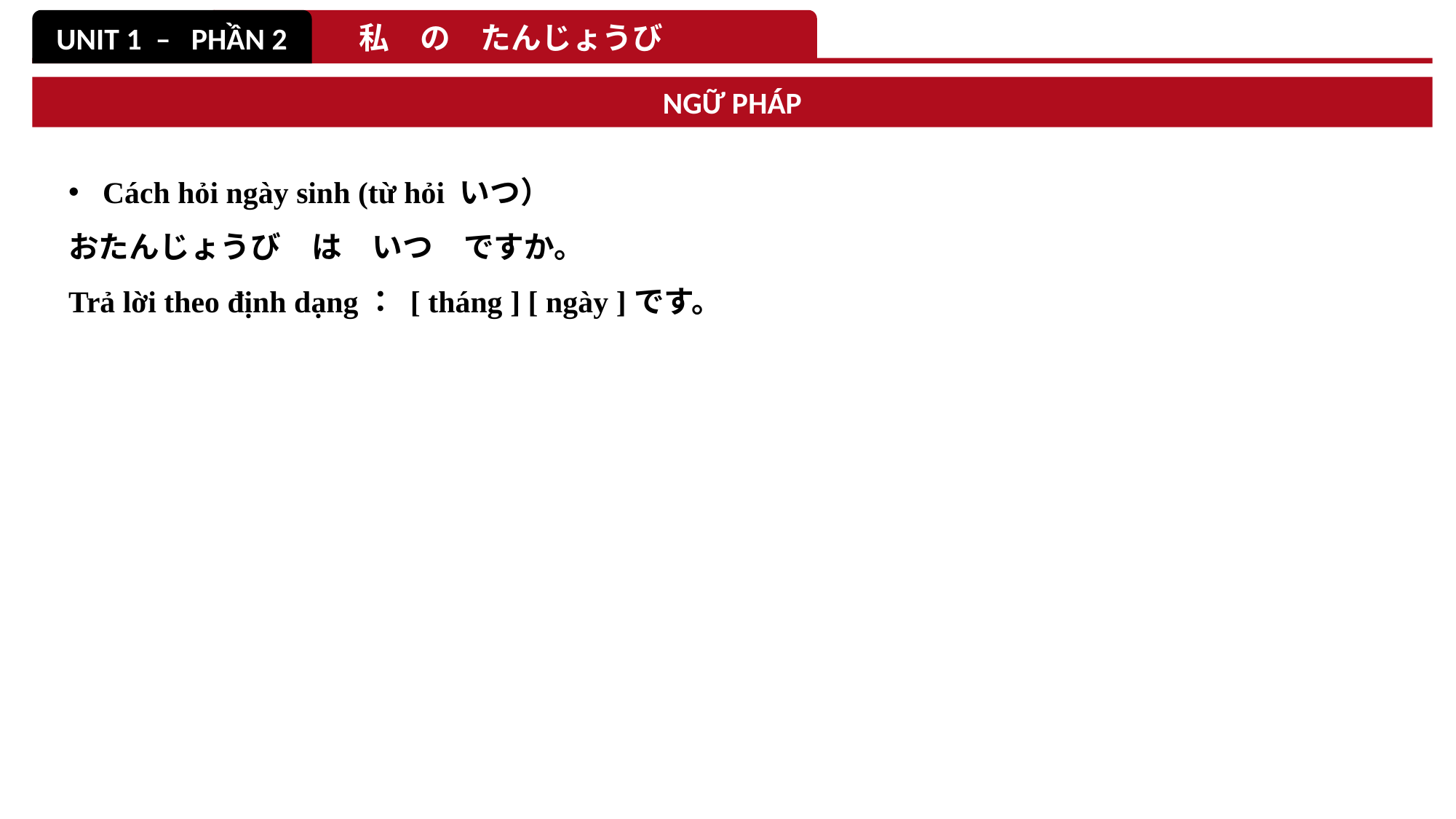

UNIT 1  –   PHẦN 2
私　の　たんじょうび

NGỮ PHÁP
Cách hỏi ngày sinh (từ hỏi いつ）
おたんじょうび　は　いつ　ですか。
Trả lời theo định dạng： [ tháng ] [ ngày ]です。